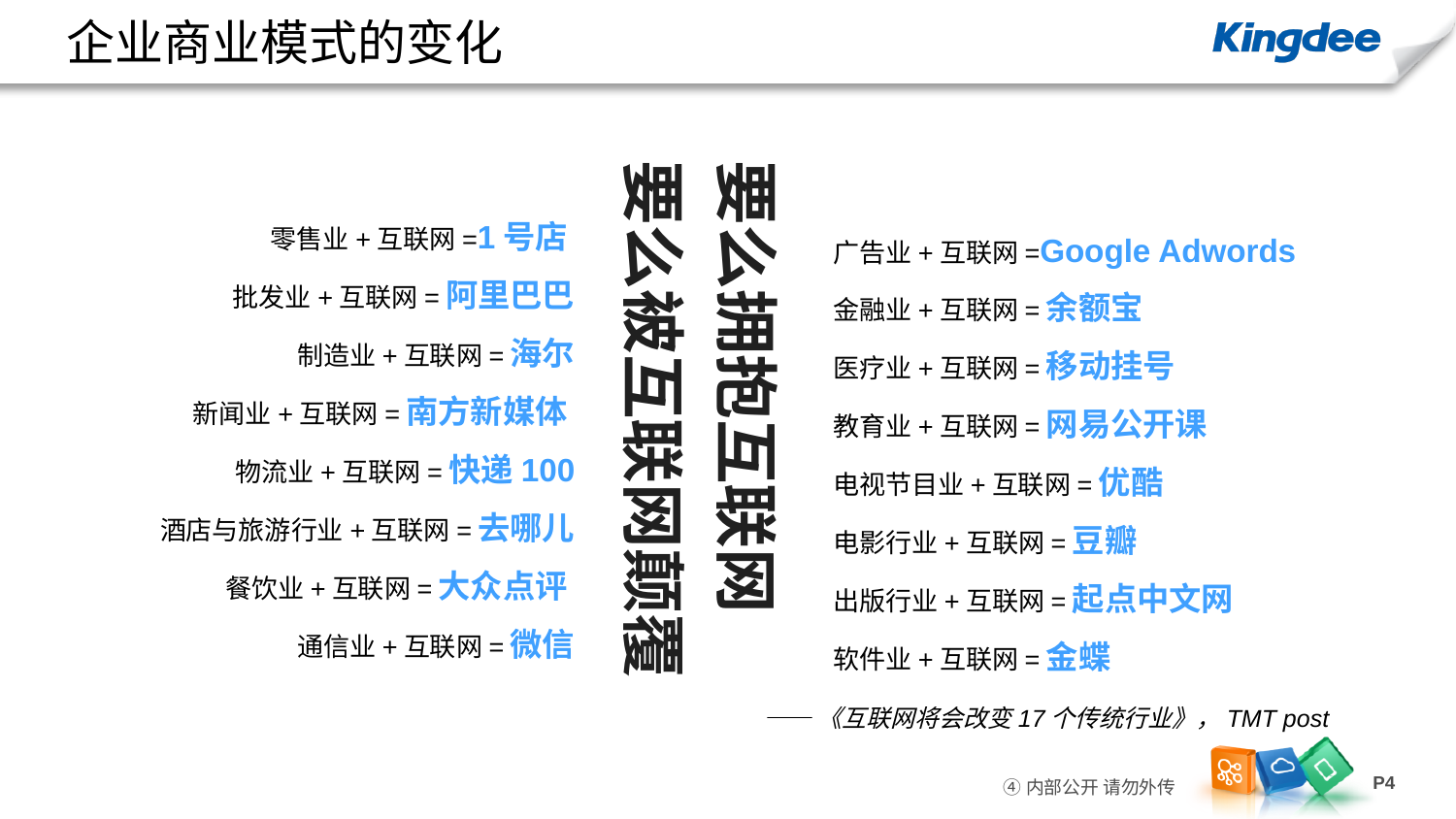

# 企业商业模式的变化
要么拥抱互联网
要么被互联网颠覆
零售业+互联网=1号店
批发业+互联网=阿里巴巴
制造业+互联网=海尔
新闻业+互联网=南方新媒体
物流业+互联网=快递100
酒店与旅游行业+互联网=去哪儿
餐饮业+互联网=大众点评
通信业+互联网=微信
广告业+互联网=Google Adwords
金融业+互联网=余额宝
医疗业+互联网=移动挂号
教育业+互联网=网易公开课
电视节目业+互联网=优酷
电影行业+互联网=豆瓣
出版行业+互联网=起点中文网
软件业+互联网=金蝶
——《互联网将会改变17个传统行业》，TMT post